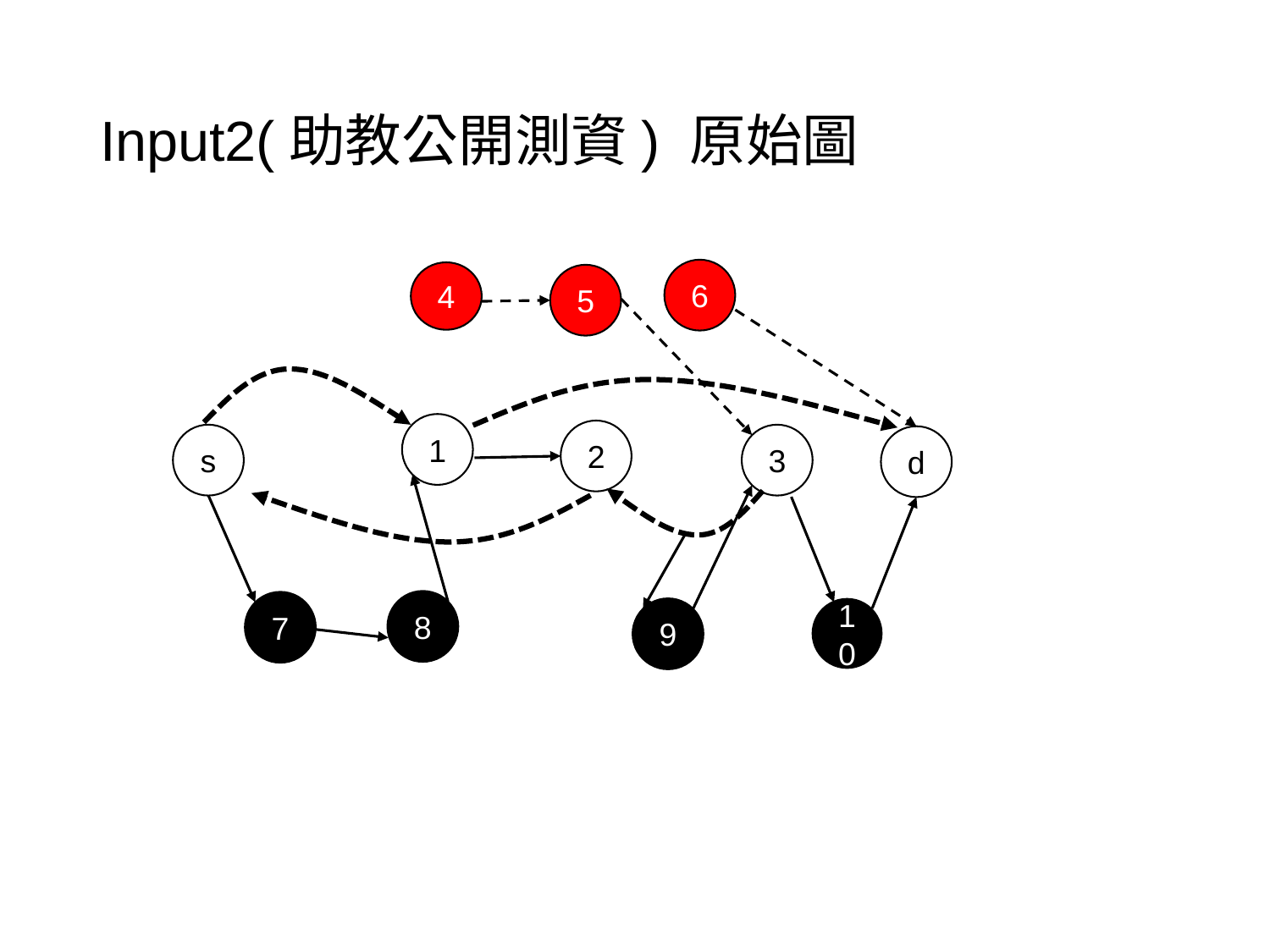

# Input2(助教公開測資) 原始圖
6
4
5

1
2
s
3
d

8
7
10
9